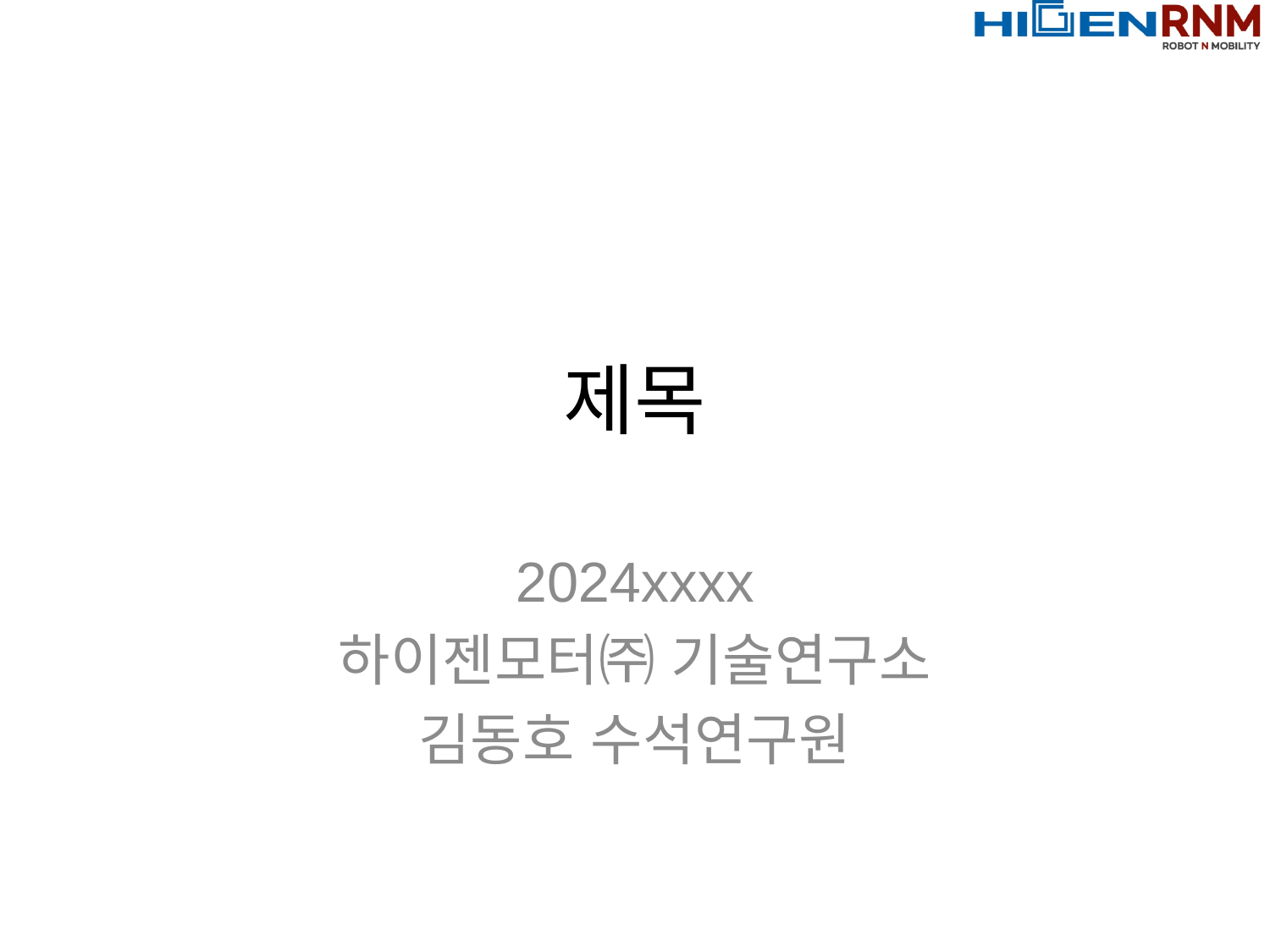

# 제목
2024xxxx
하이젠모터㈜ 기술연구소
김동호 수석연구원